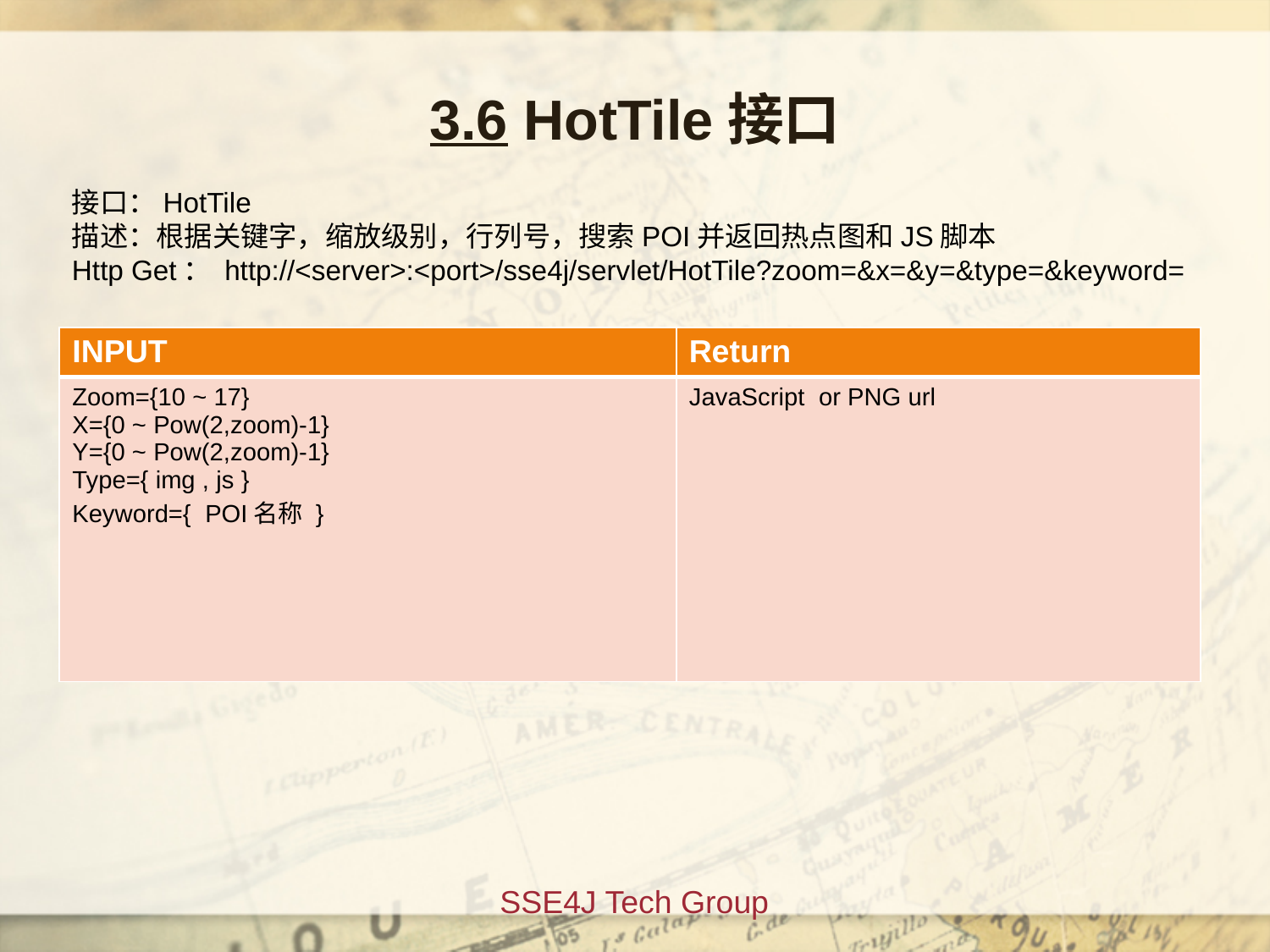

3.6 HotTile接口
接口：HotTile
描述：根据关键字，缩放级别，行列号，搜索POI并返回热点图和JS脚本
Http Get： http://<server>:<port>/sse4j/servlet/HotTile?zoom=&x=&y=&type=&keyword=
| INPUT | Return |
| --- | --- |
| Zoom={10 ~ 17} X={0 ~ Pow(2,zoom)-1} Y={0 ~ Pow(2,zoom)-1} Type={ img , js } Keyword={ POI名称 } | JavaScript or PNG url |